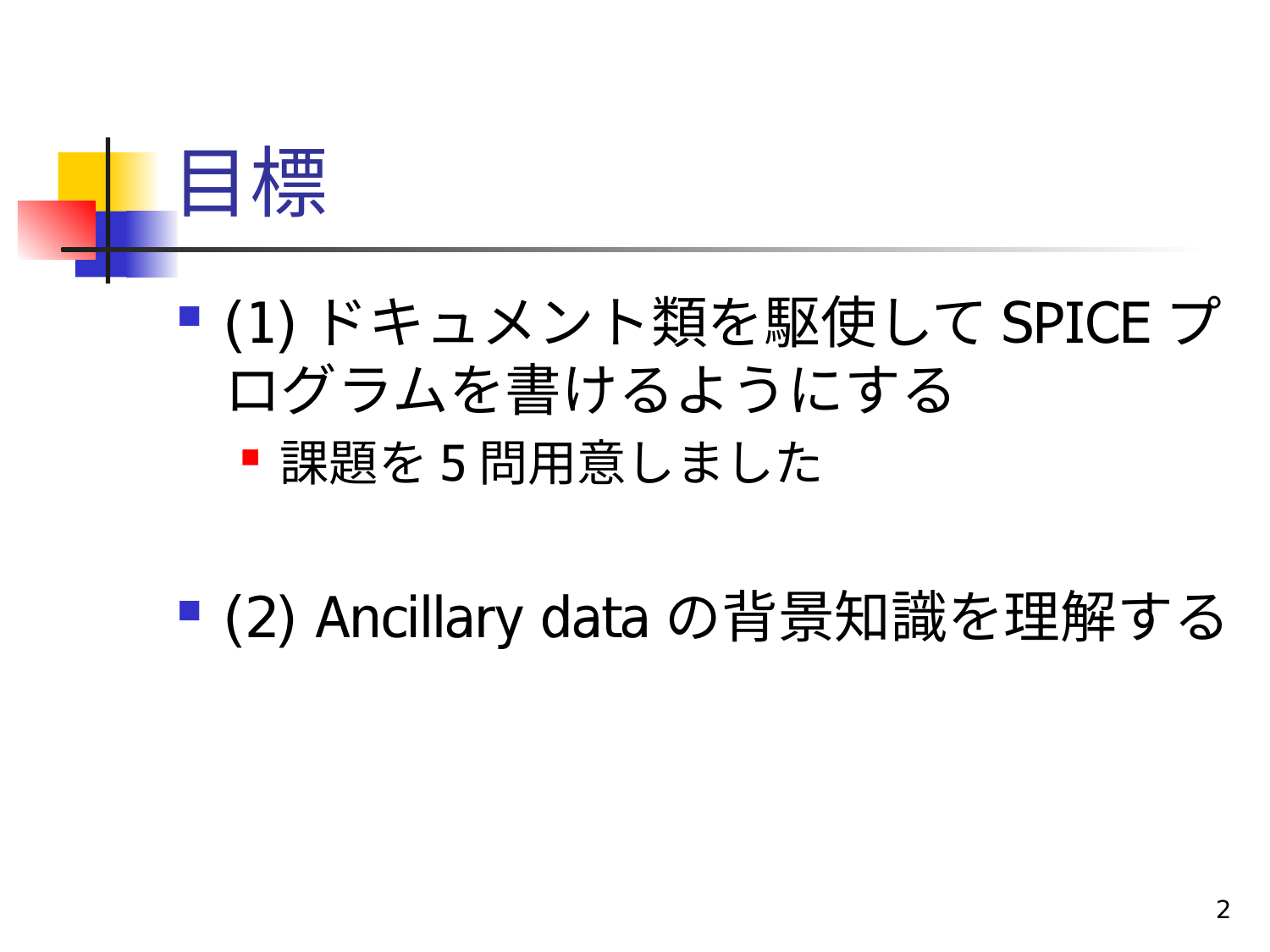

# 目標
(1)ドキュメント類を駆使してSPICEプログラムを書けるようにする
課題を5問用意しました

(2) Ancillary dataの背景知識を理解する
2